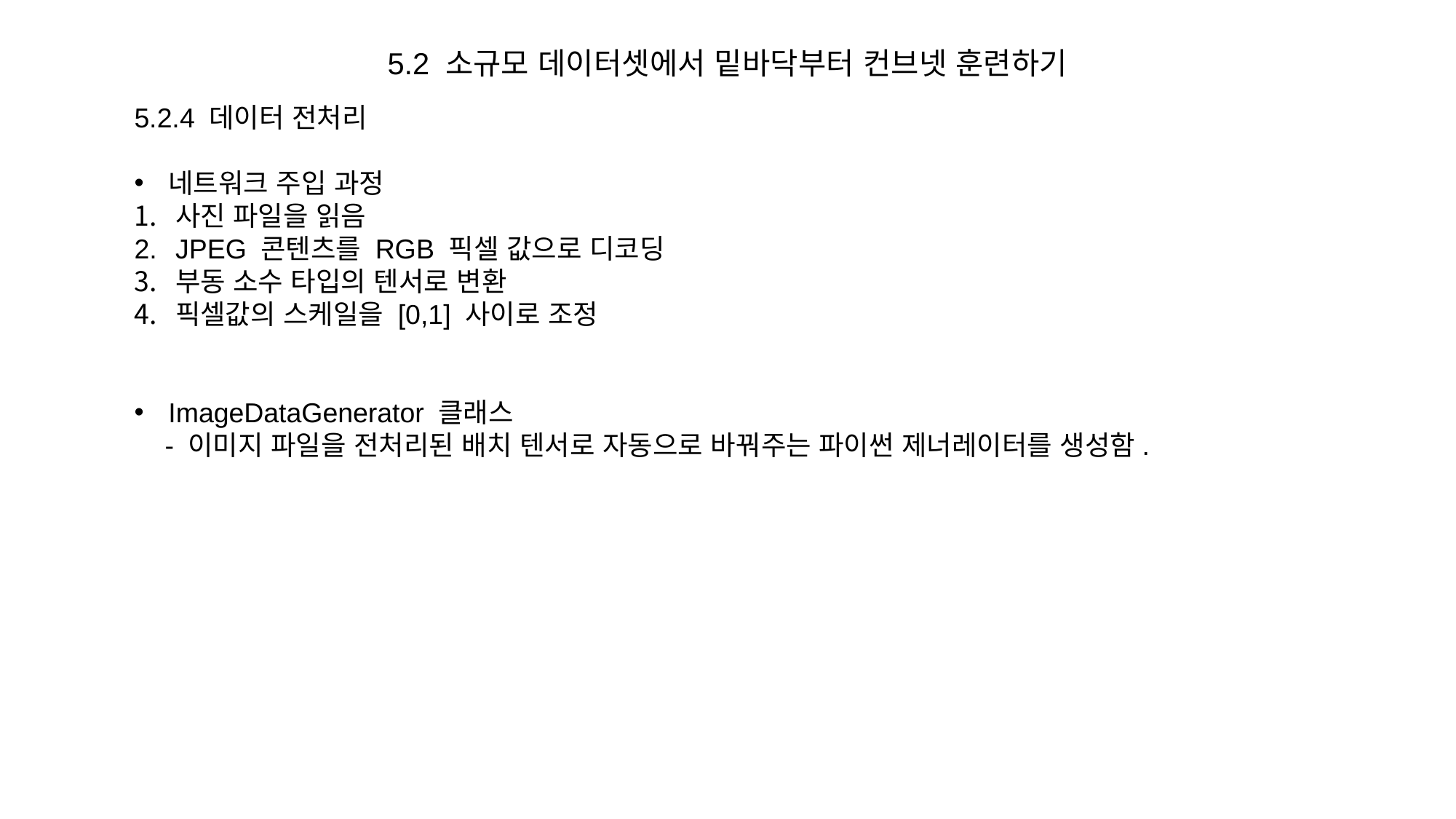

5.2 소규모 데이터셋에서 밑바닥부터 컨브넷 훈련하기
5.2.4 데이터 전처리

네트워크 주입 과정
사진 파일을 읽음
JPEG 콘텐츠를 RGB 픽셀 값으로 디코딩
부동 소수 타입의 텐서로 변환
픽셀값의 스케일을 [0,1] 사이로 조정

ImageDataGenerator 클래스
    - 이미지 파일을 전처리된 배치 텐서로 자동으로 바꿔주는 파이썬 제너레이터를 생성함.